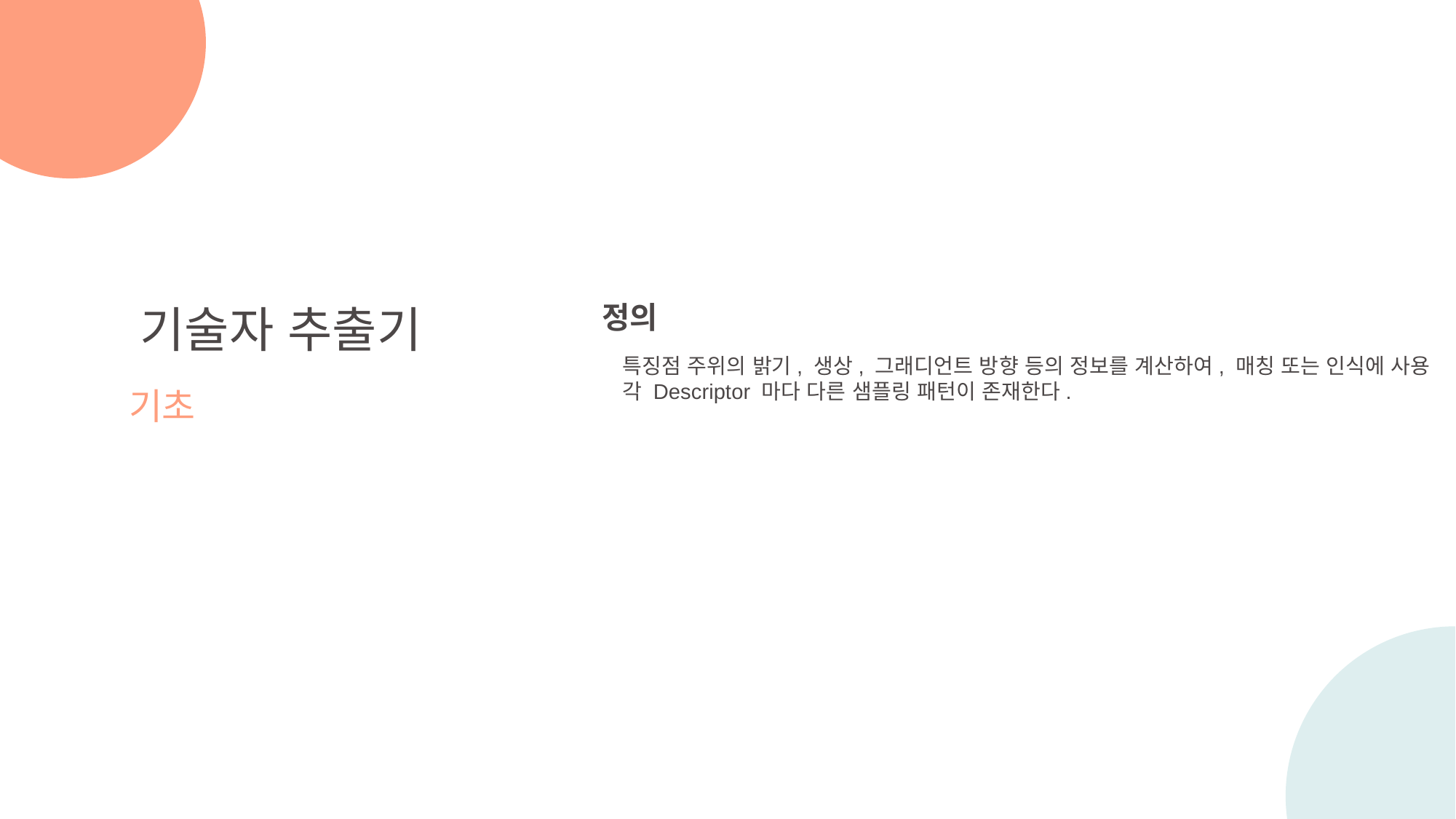

정의
특징점 주위의 밝기, 생상, 그래디언트 방향 등의 정보를 계산하여, 매칭 또는 인식에 사용
각 Descriptor 마다 다른 샘플링 패턴이 존재한다.
기술자 추출기
기초